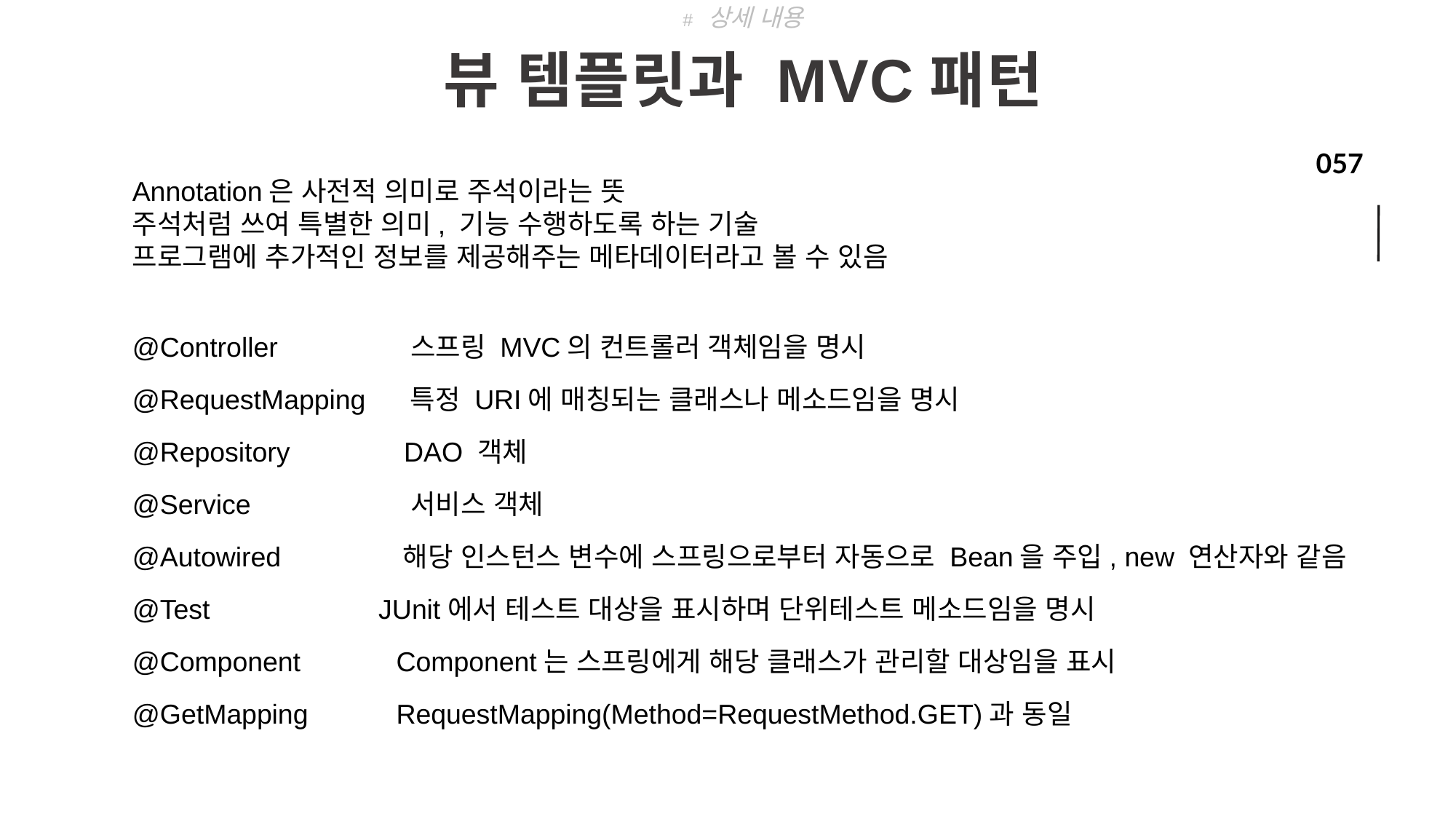

# 상세 내용
뷰 템플릿과 MVC패턴
Annotation은 사전적 의미로 주석이라는 뜻
주석처럼 쓰여 특별한 의미, 기능 수행하도록 하는 기술
프로그램에 추가적인 정보를 제공해주는 메타데이터라고 볼 수 있음
@Controller	       스프링 MVC의 컨트롤러 객체임을 명시
@RequestMapping     특정 URI에 매칭되는 클래스나 메소드임을 명시
@Repository	       DAO 객체
@Service	       서비스 객체
@Autowired	      해당 인스턴스 변수에 스프링으로부터 자동으로 Bean을 주입, new 연산자와 같음
@Test	                  JUnit에서 테스트 대상을 표시하며 단위테스트 메소드임을 명시
@Component	      Component는 스프링에게 해당 클래스가 관리할 대상임을 표시
@GetMapping	      RequestMapping(Method=RequestMethod.GET)과 동일